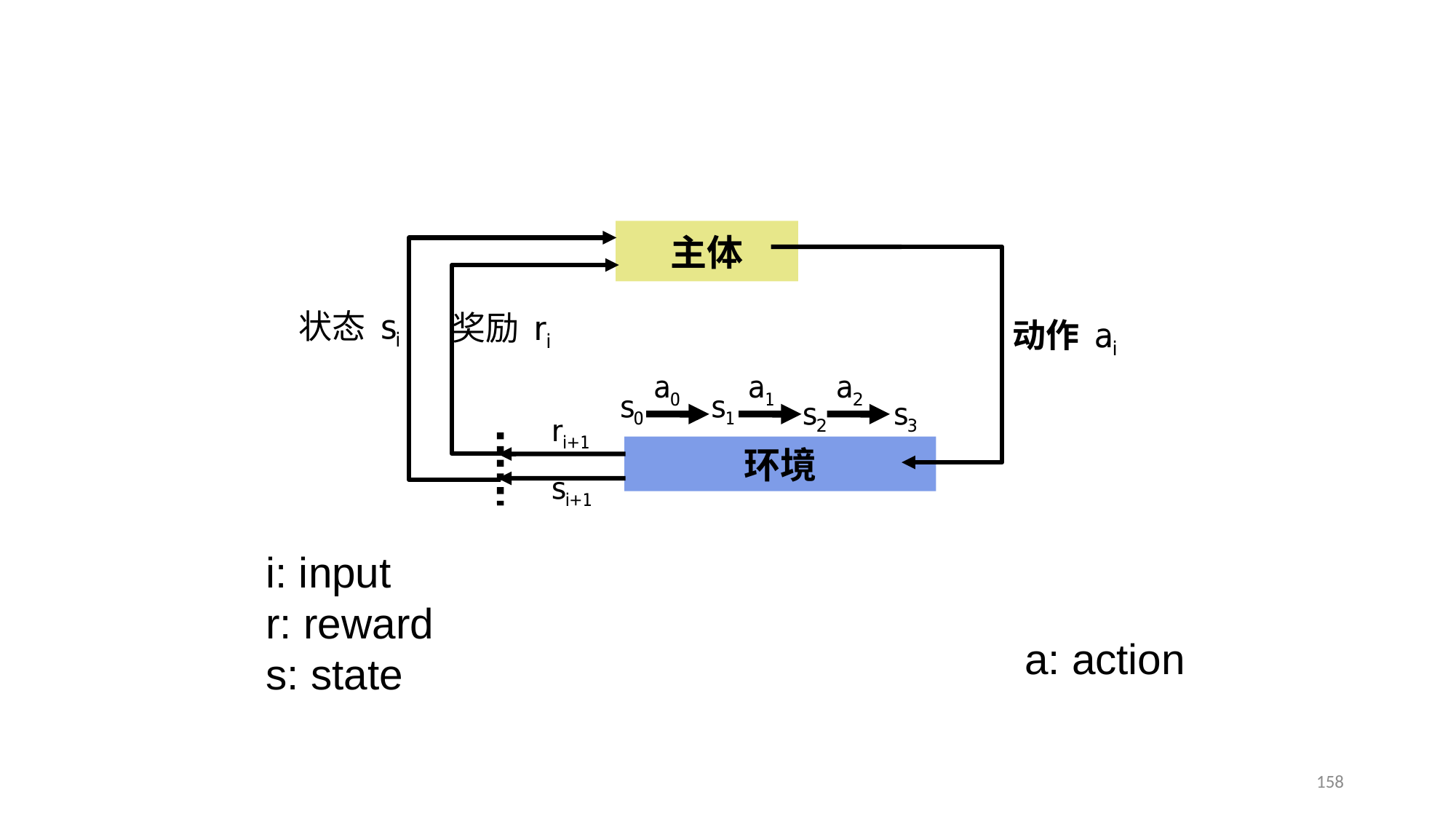

# 强化学习模型
主体

状态 si
奖励 ri
动作 ai
a0
a1
a2
s0
s1
s2
s3

ri+1

环境

si+1

i: input
r: reward
s: state
a: action

158